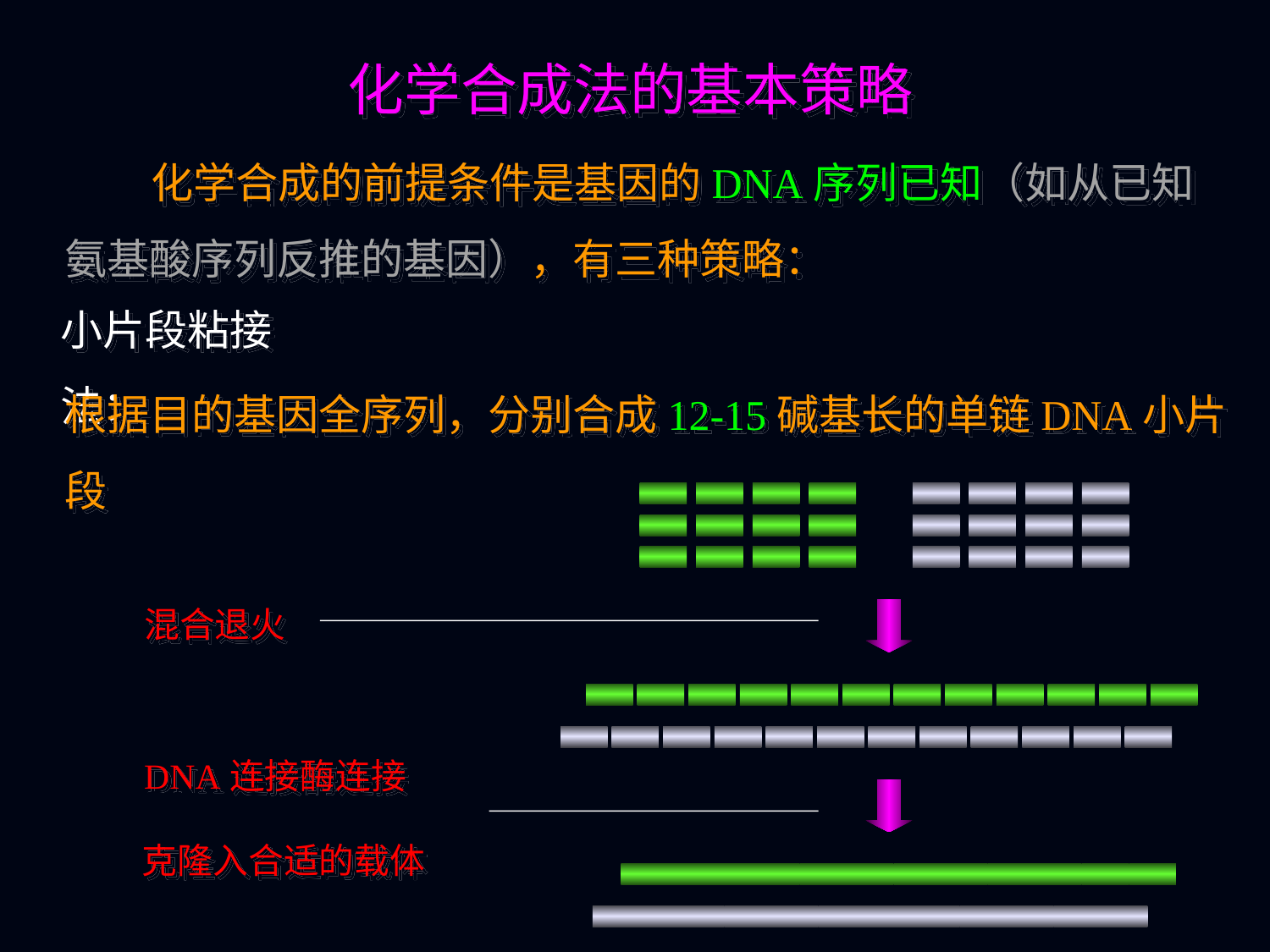

化学合成法的基本策略
        化学合成的前提条件是基因的DNA序列已知（如从已知氨基酸序列反推的基因），有三种策略：
小片段粘接法：
根据目的基因全序列，分别合成12-15碱基长的单链DNA小片段

混合退火

DNA连接酶连接

克隆入合适的载体